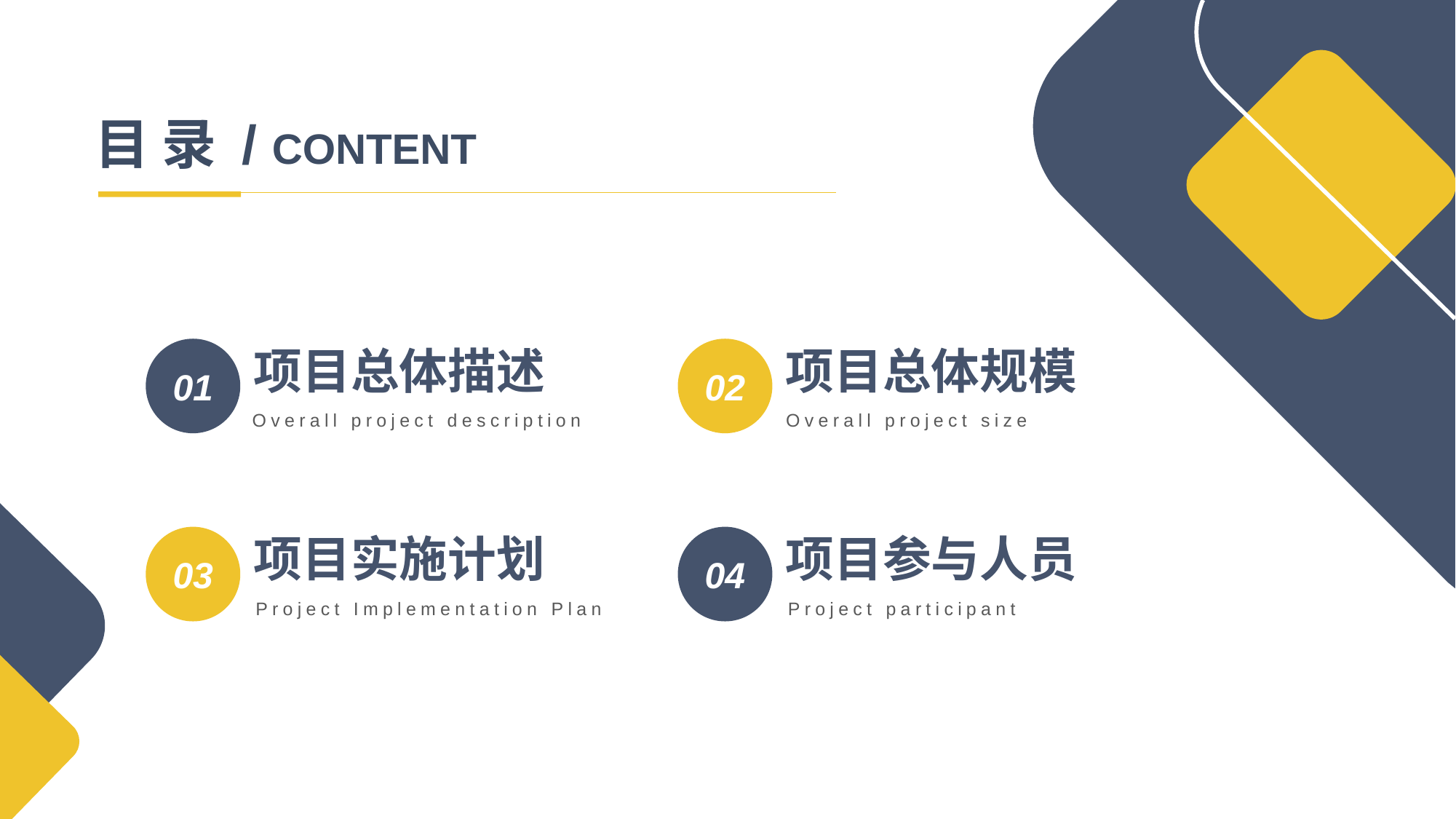

目 录 / CONTENT

项目总体描述
Overall project description
项目总体规模
Overall project size
01
02
项目实施计划
Project Implementation Plan
项目参与人员
Project participant
03
04